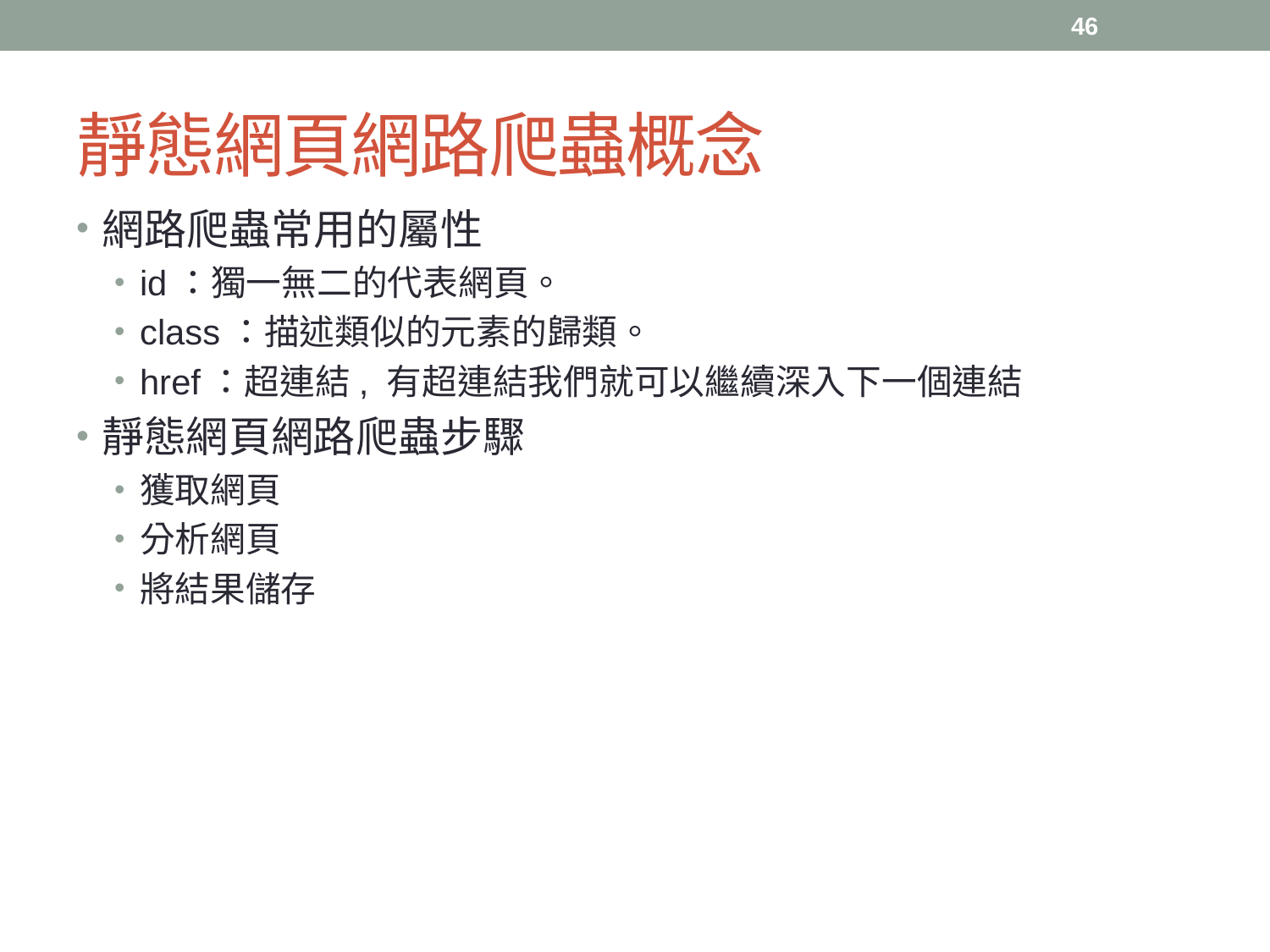

46
# 靜態網頁網路爬蟲概念
網路爬蟲常用的屬性
id：獨一無二的代表網頁。
class：描述類似的元素的歸類。
href：超連結, 有超連結我們就可以繼續深入下一個連結
靜態網頁網路爬蟲步驟
獲取網頁
分析網頁
將結果儲存